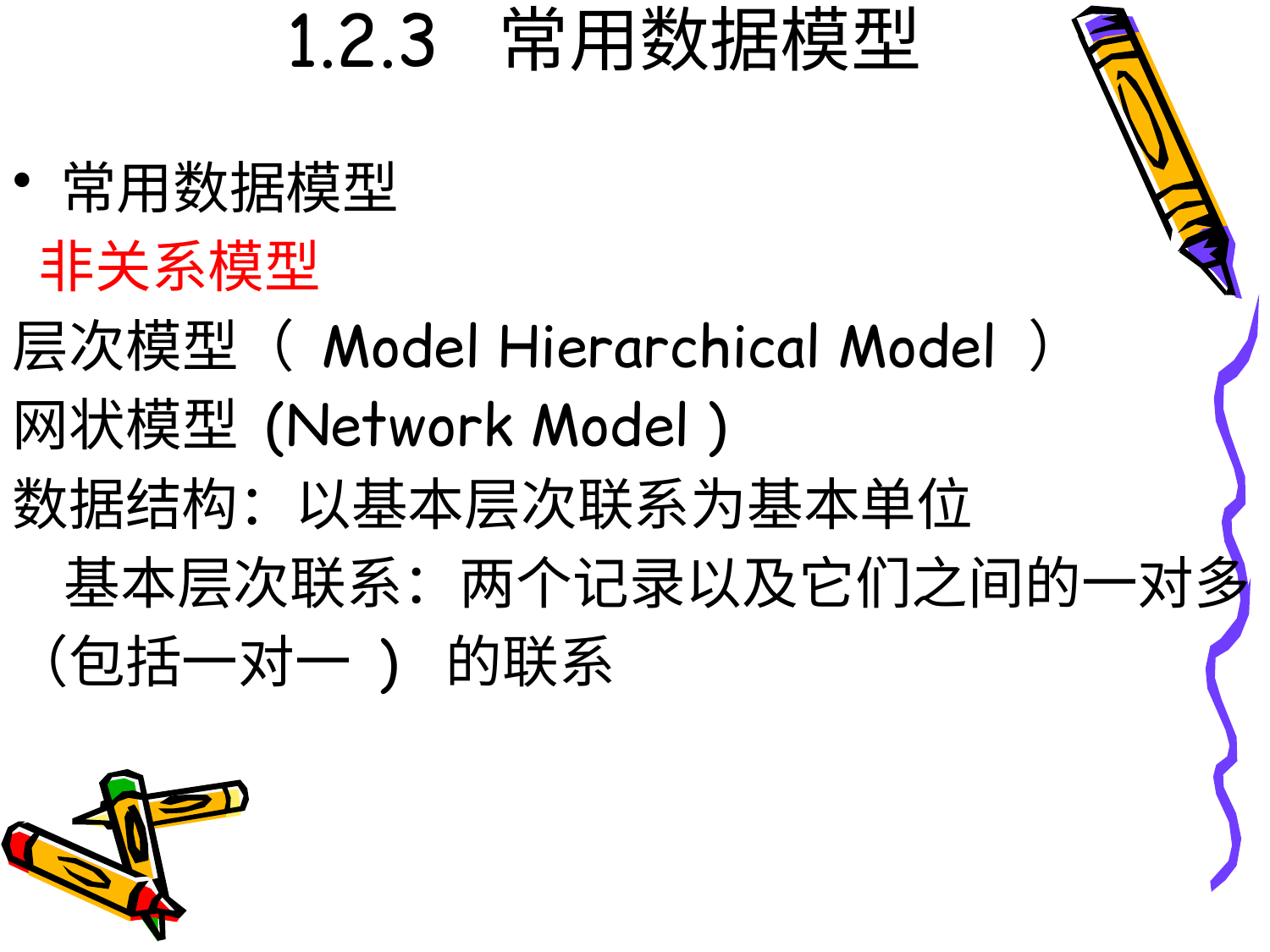

# 1.2.3  常用数据模型
常用数据模型
 非关系模型
层次模型（ Model Hierarchical Model ）
网状模型 (Network Model )
数据结构：以基本层次联系为基本单位
   基本层次联系：两个记录以及它们之间的一对多
（包括一对一 )  的联系